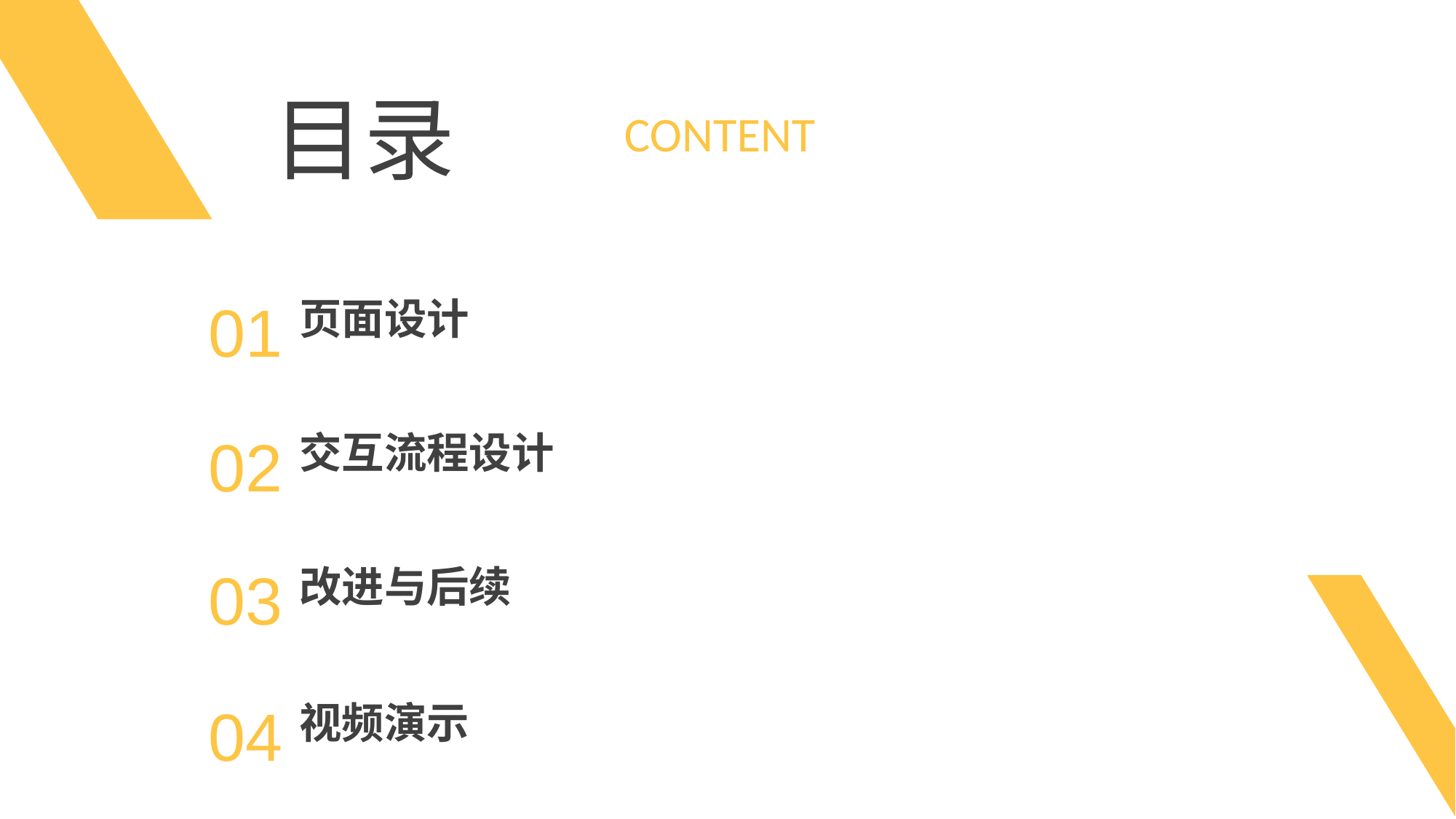

目录
CONTENT
01
页面设计
02
交互流程设计
03
改进与后续

04
视频演示